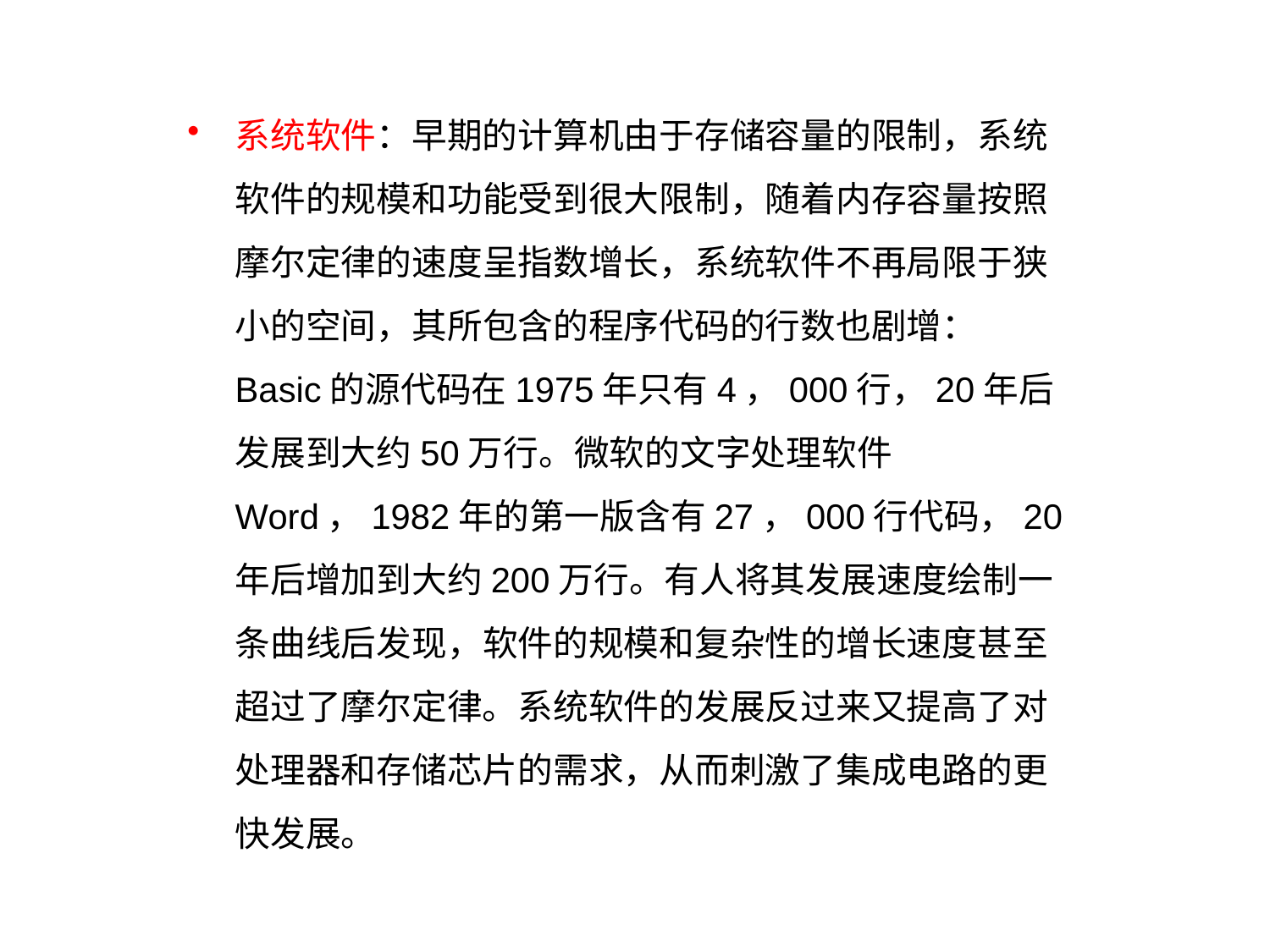

系统软件：早期的计算机由于存储容量的限制，系统软件的规模和功能受到很大限制，随着内存容量按照摩尔定律的速度呈指数增长，系统软件不再局限于狭小的空间，其所包含的程序代码的行数也剧增：Basic的源代码在1975年只有4，000行，20年后发展到大约50万行。微软的文字处理软件Word，1982年的第一版含有27，000行代码，20年后增加到大约200万行。有人将其发展速度绘制一条曲线后发现，软件的规模和复杂性的增长速度甚至超过了摩尔定律。系统软件的发展反过来又提高了对处理器和存储芯片的需求，从而刺激了集成电路的更快发展。